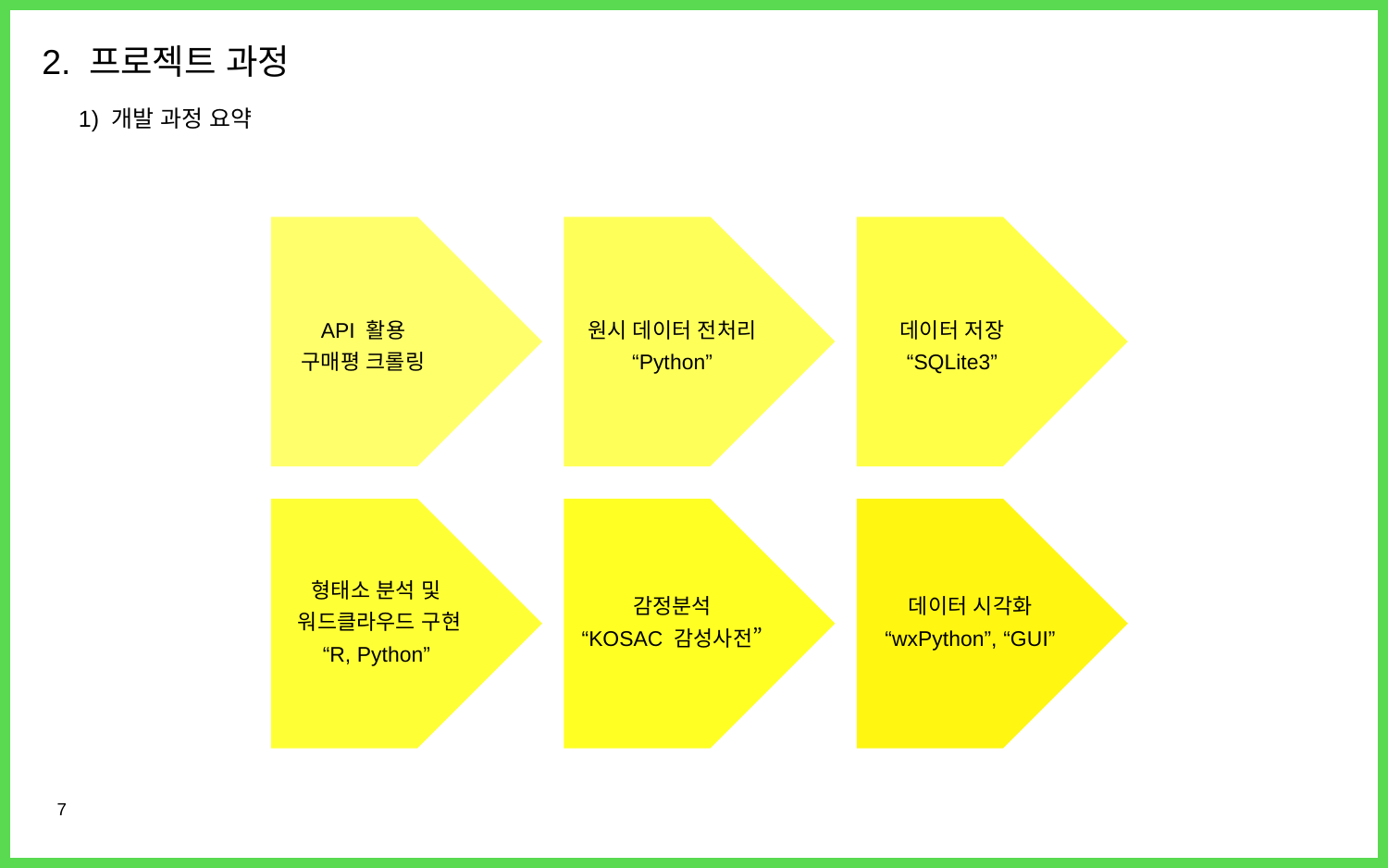

2. 프로젝트 과정
1) 개발 과정 요약

API 활용
구매평 크롤링
원시 데이터 전처리
“Python”
데이터 저장
“SQLite3”
형태소 분석 및
워드클라우드 구현
“R, Python”
감정분석
“KOSAC 감성사전”
데이터 시각화
“wxPython”, “GUI”
7